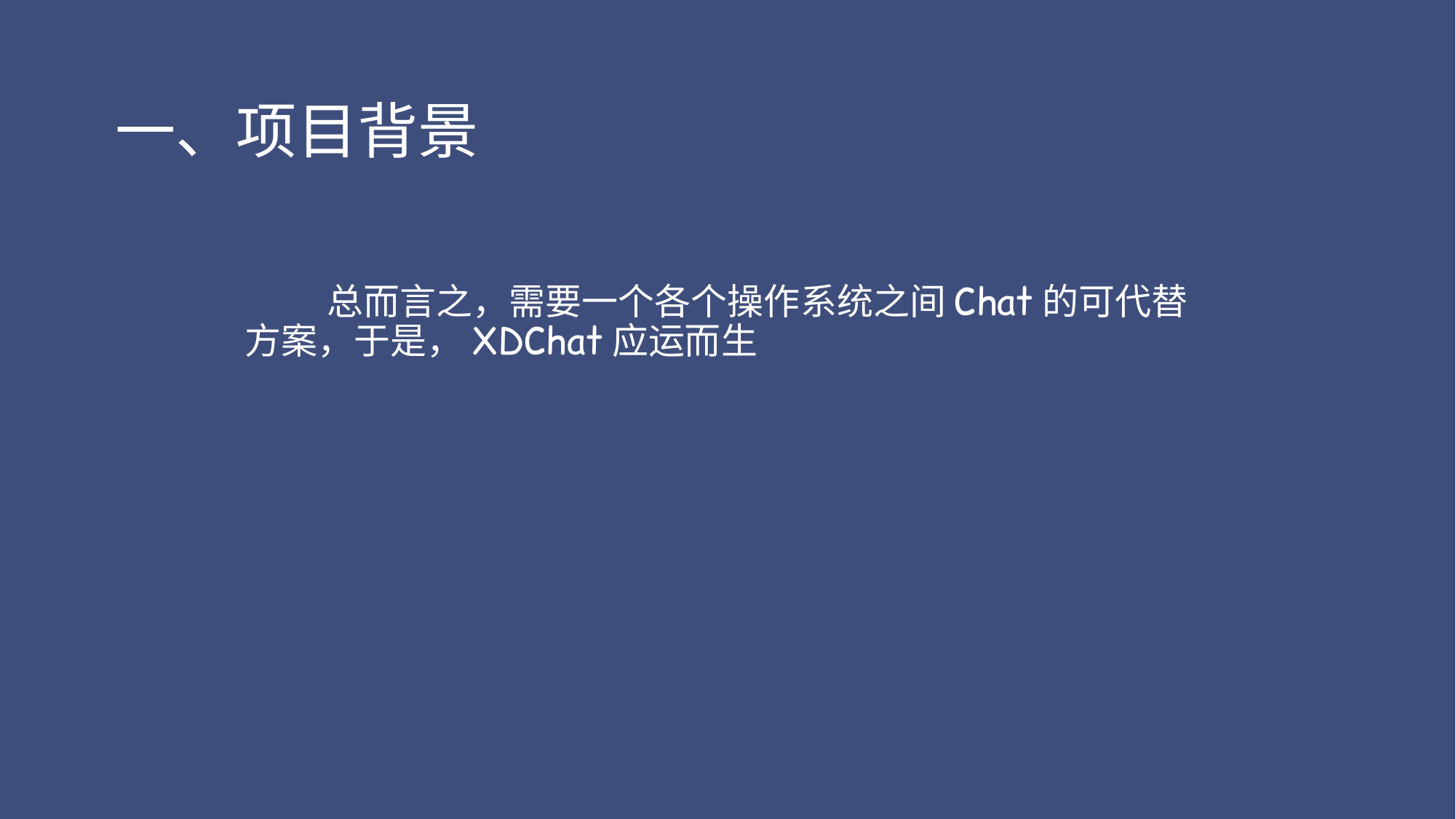

一、项目背景
         总而言之，需要一个各个操作系统之间Chat的可代替方案，于是，XDChat应运而生